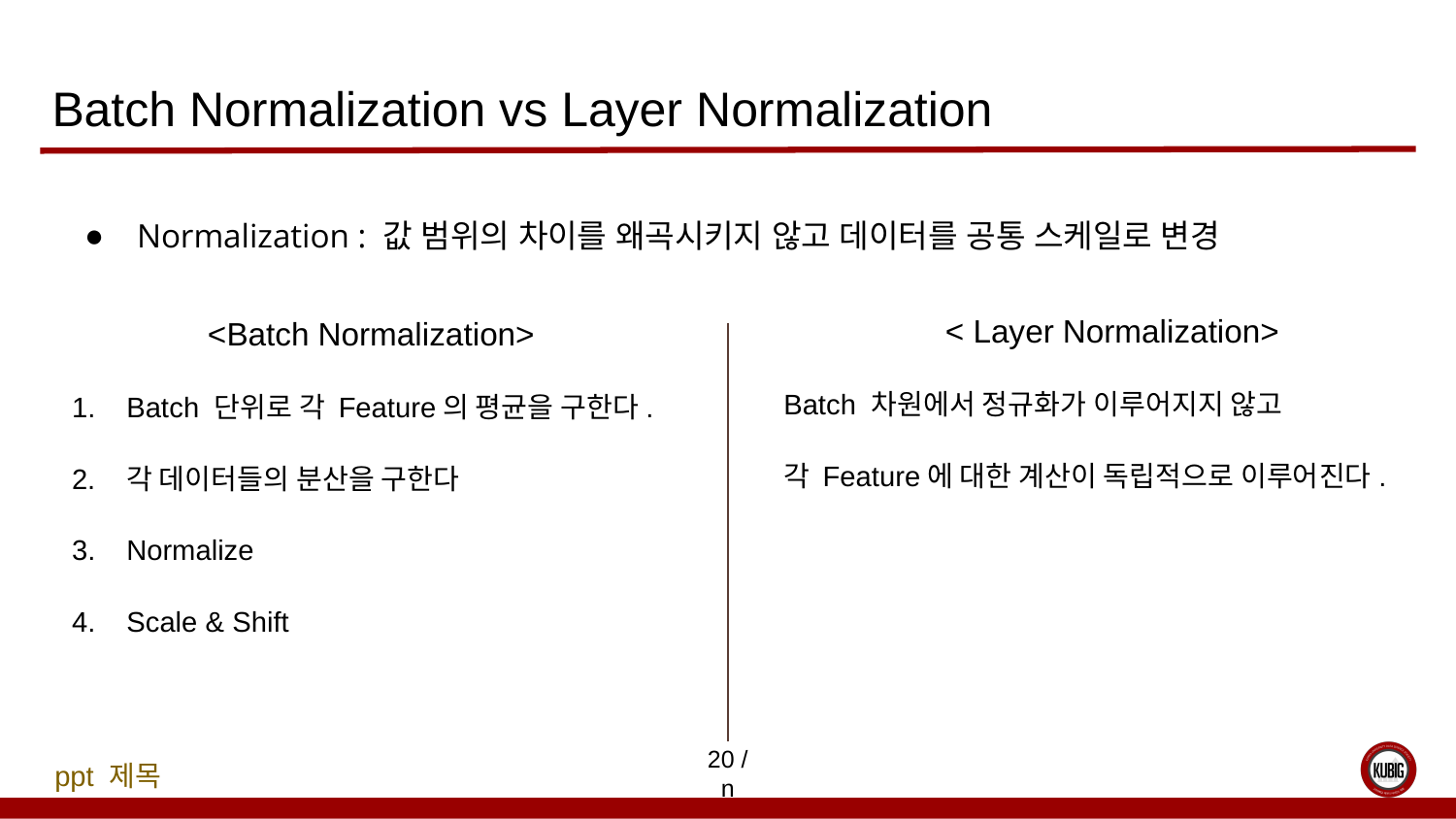

# Batch Normalization vs Layer Normalization
Normalization : 값 범위의 차이를 왜곡시키지 않고 데이터를 공통 스케일로 변경
< Layer Normalization>
Batch 차원에서 정규화가 이루어지지 않고
각 Feature에 대한 계산이 독립적으로 이루어진다.

<Batch Normalization>
Batch 단위로 각 Feature의 평균을 구한다.
각 데이터들의 분산을 구한다
Normalize
Scale & Shift
20 / n